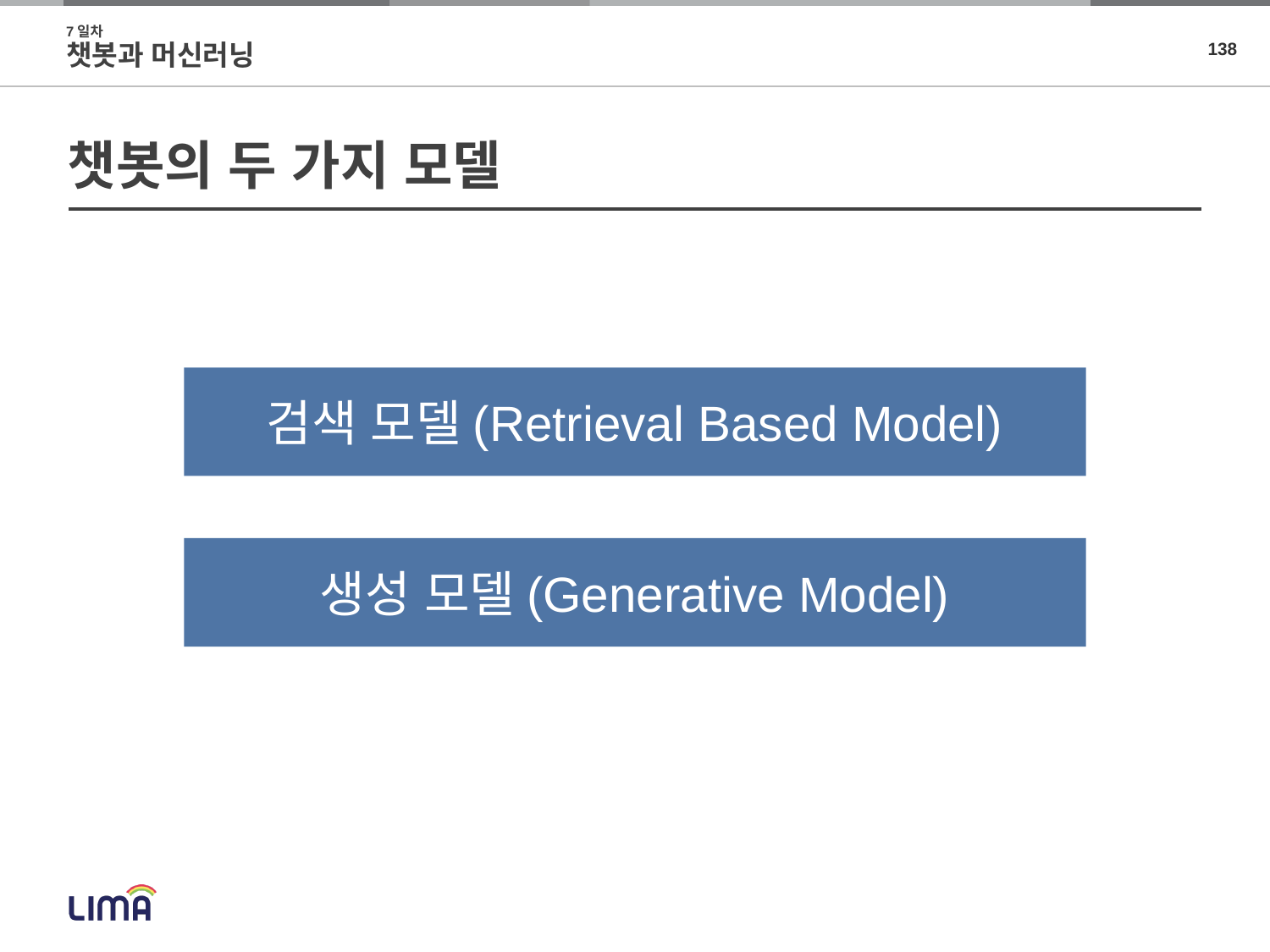

7일차
챗봇과 머신러닝
# 챗봇의 두 가지 모델
검색 모델(Retrieval Based Model)
생성 모델(Generative Model)